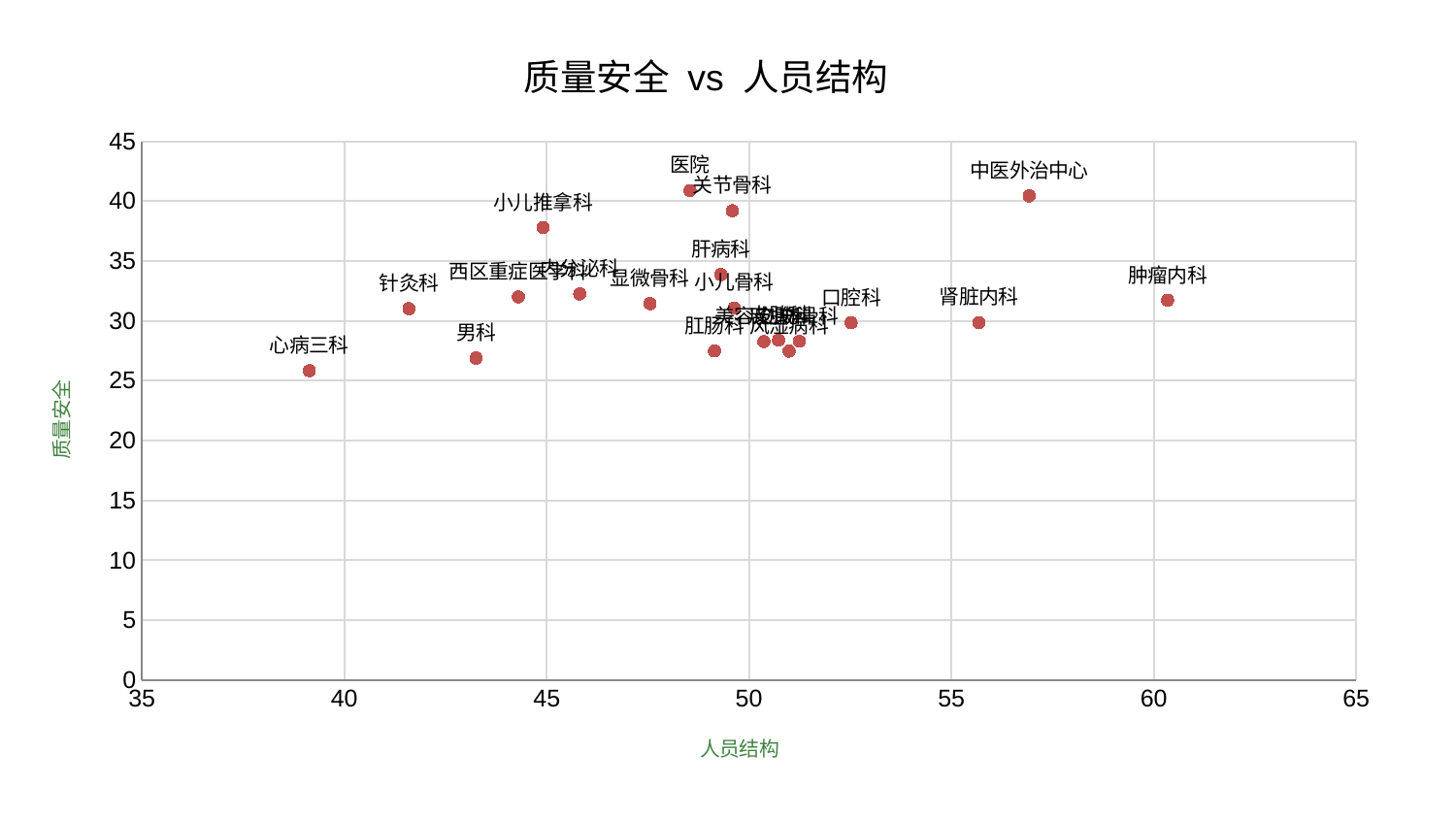

### Chart: 质量安全 vs 人员结构

| Category | 质量安全 |
|---|---|
157